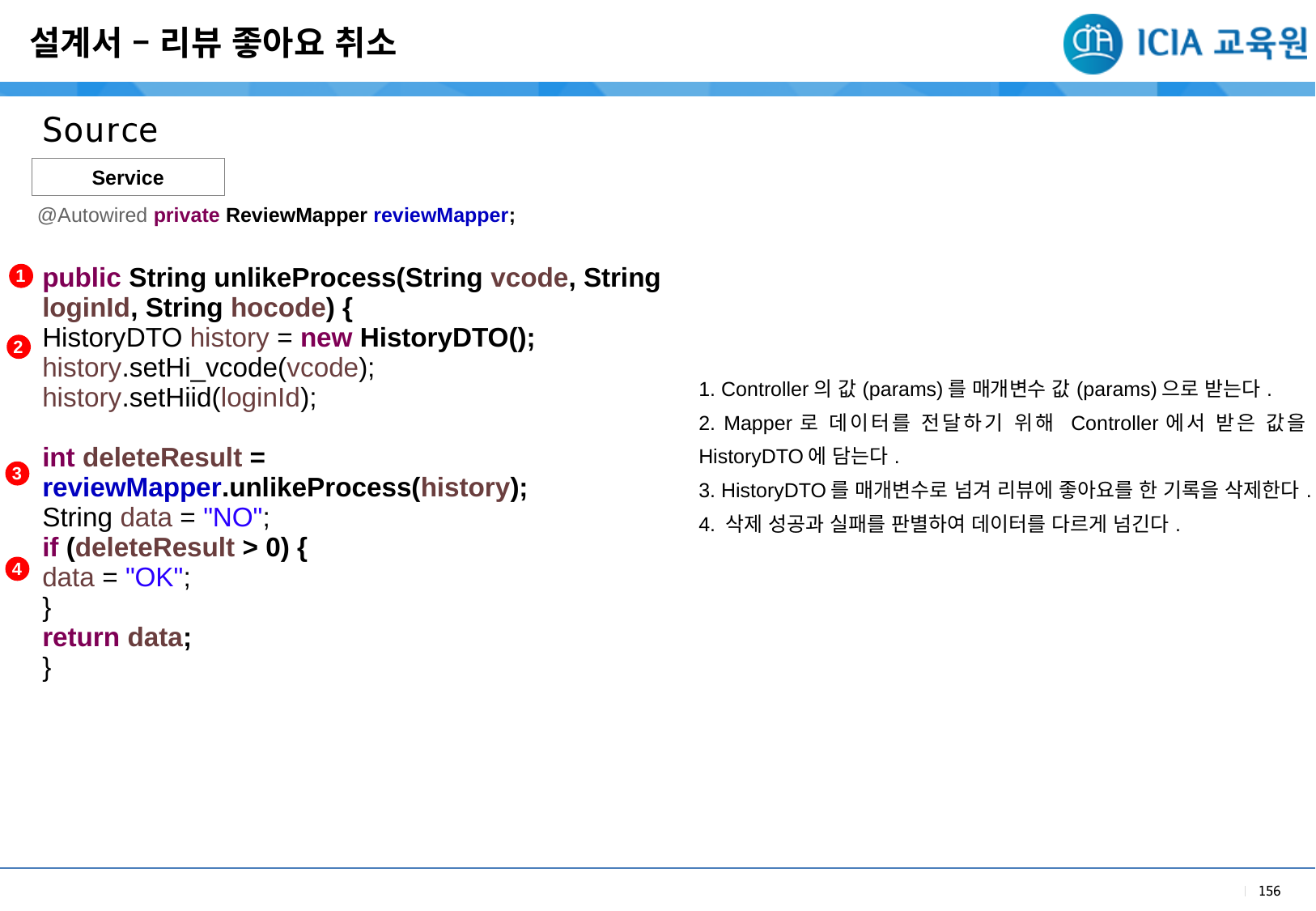

설계서 – 리뷰 좋아요 취소
Source
Service
@Autowired private ReviewMapper reviewMapper;
|  |
| --- |
| 1. Controller의 값(params)를 매개변수 값(params)으로 받는다. 2. Mapper로 데이터를 전달하기 위해 Controller에서 받은 값을 HistoryDTO에 담는다. 3. HistoryDTO를 매개변수로 넘겨 리뷰에 좋아요를 한 기록을 삭제한다. 4. 삭제 성공과 실패를 판별하여 데이터를 다르게 넘긴다. |
1

| public String unlikeProcess(String vcode, String loginId, String hocode) { HistoryDTO history = new HistoryDTO(); history.setHi\_vcode(vcode); history.setHiid(loginId); int deleteResult = reviewMapper.unlikeProcess(history); String data = "NO"; if (deleteResult > 0) { data = "OK"; } return data; } |
| --- |
2

3

4